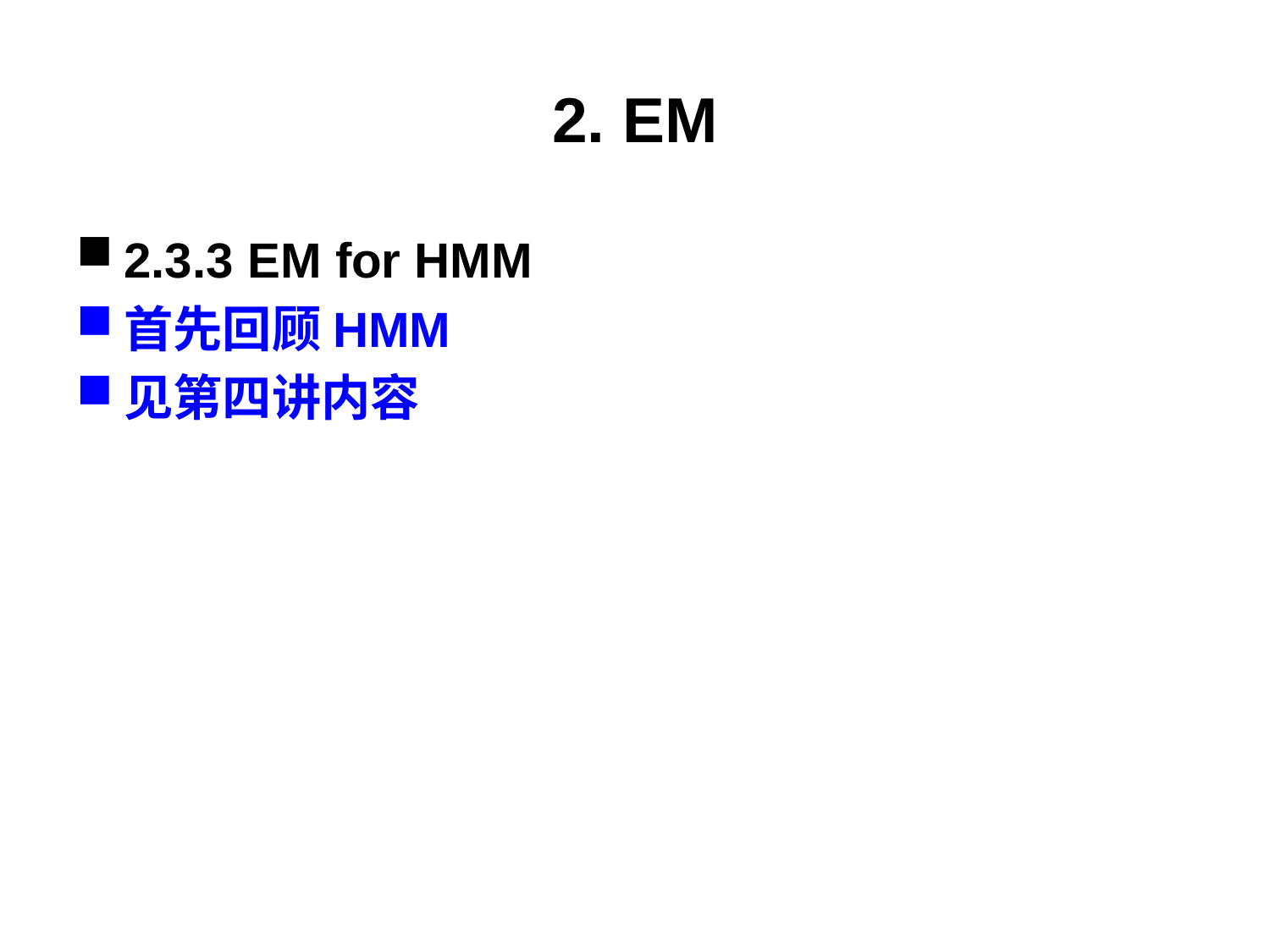

# 2. EM
2.3.3 EM for HMM
首先回顾HMM
见第四讲内容